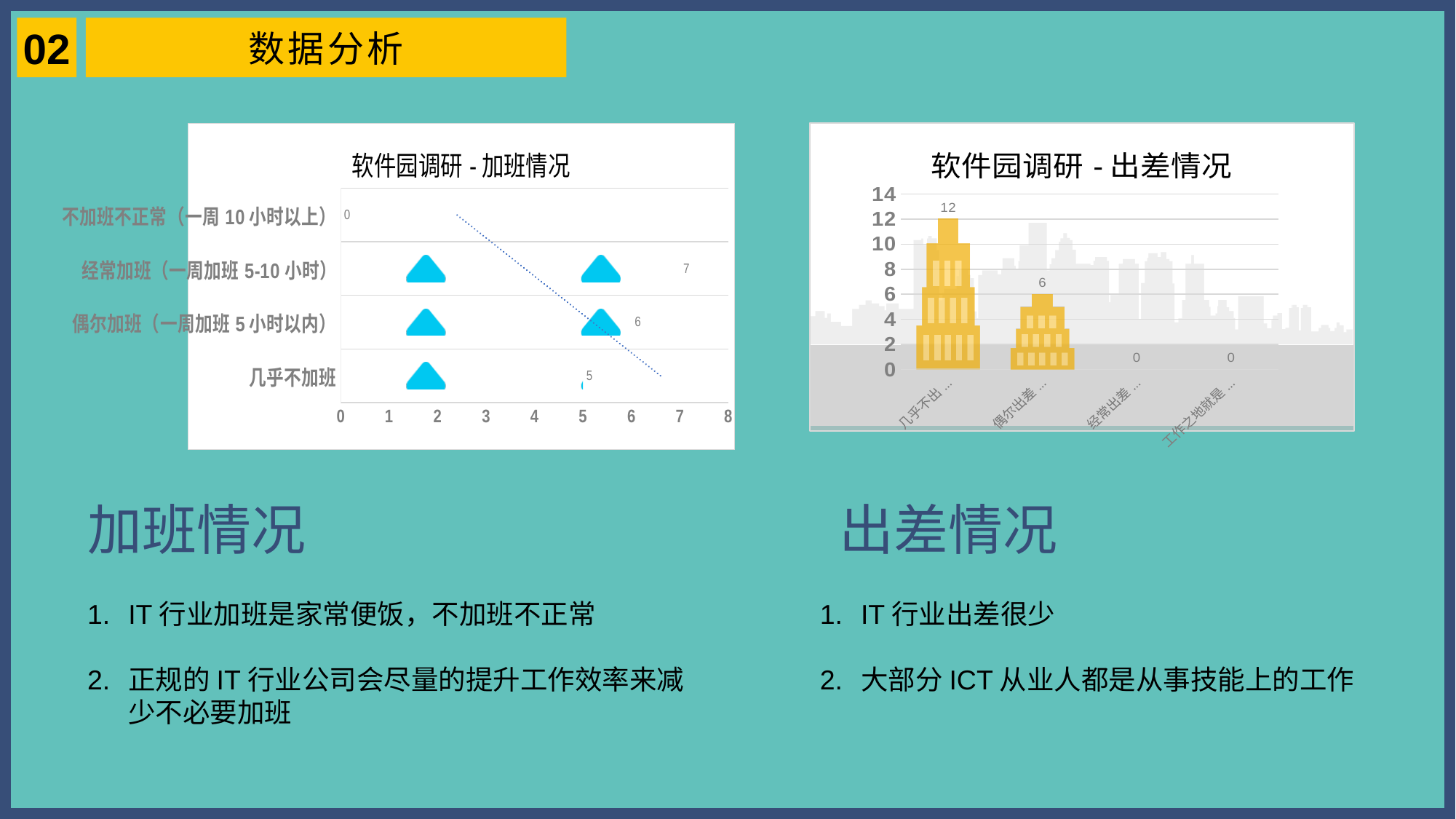

02
数据分析

### Chart: 软件园调研-加班情况

| Category | 数量 |
|---|---|
| 几乎不加班 | 5.0 |
| 偶尔加班（一周加班5小时以内） | 6.0 |
| 经常加班（一周加班5-10小时） | 7.0 |
| 不加班不正常（一周10小时以上） | 0.0 |

### Chart: 软件园调研-出差情况

| Category | 数量 |
|---|---|
| 几乎不出差（每年1周以内） | 12.0 |
| 偶尔出差（每年不超过1个月） | 6.0 |
| 经常出差（每年3-6个月） | 0.0 |
| 工作之地就是我家（每年出差6个月以上） | 0.0 |
加班情况
出差情况
IT行业加班是家常便饭，不加班不正常

正规的IT行业公司会尽量的提升工作效率来减少不必要加班
IT行业出差很少

大部分ICT从业人都是从事技能上的工作
13